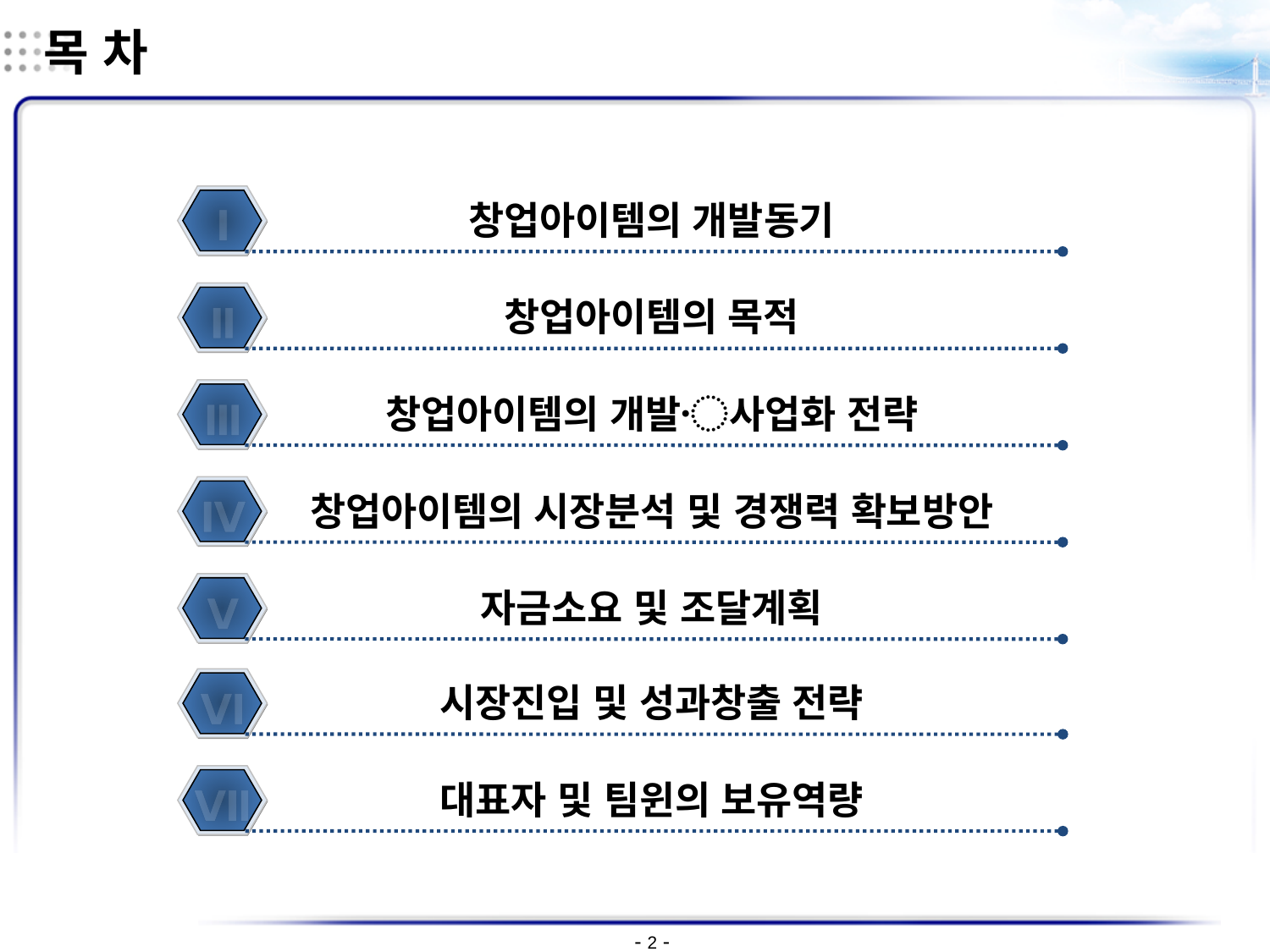

목 차

Ⅰ
창업아이템의 개발동기

Ⅱ
창업아이템의 목적

Ⅲ
창업아이템의 개발〮사업화 전략

Ⅳ
창업아이템의 시장분석 및 경쟁력 확보방안

Ⅴ
자금소요 및 조달계획

Ⅵ
시장진입 및 성과창출 전략

Ⅶ
대표자 및 팀윈의 보유역량